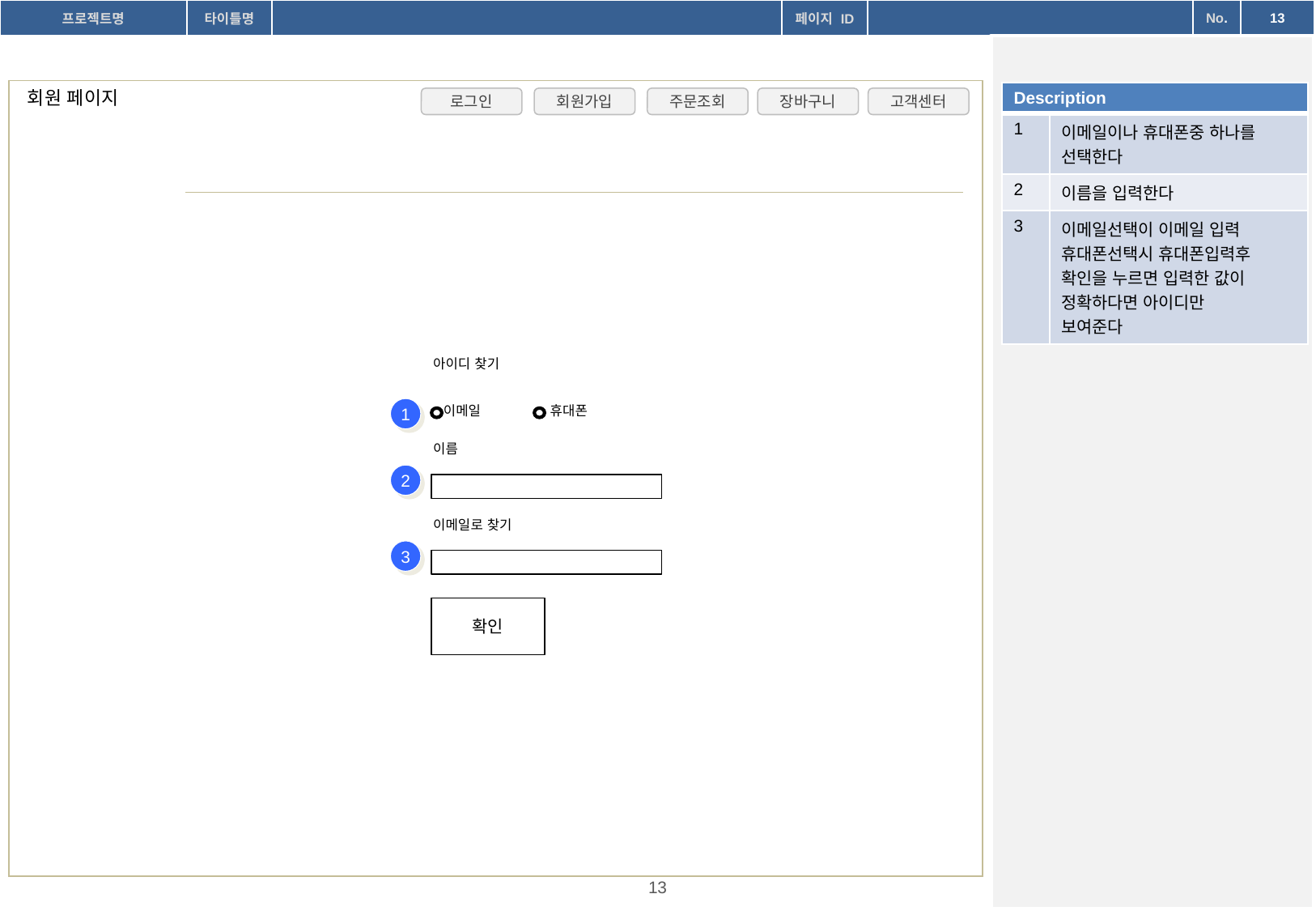

회원 페이지
| Description |  |
| --- | --- |
| 1 | 이메일이나 휴대폰중 하나를 선택한다 |
| 2 | 이름을 입력한다 |
| 3 | 이메일선택이 이메일 입력 휴대폰선택시 휴대폰입력후 확인을 누르면 입력한 값이 정확하다면 아이디만 보여준다 |
로그인
회원가입
주문조회
장바구니
고객센터
아이디 찾기
1
이메일                  휴대폰

이름
2

이메일로 찾기
3

확인